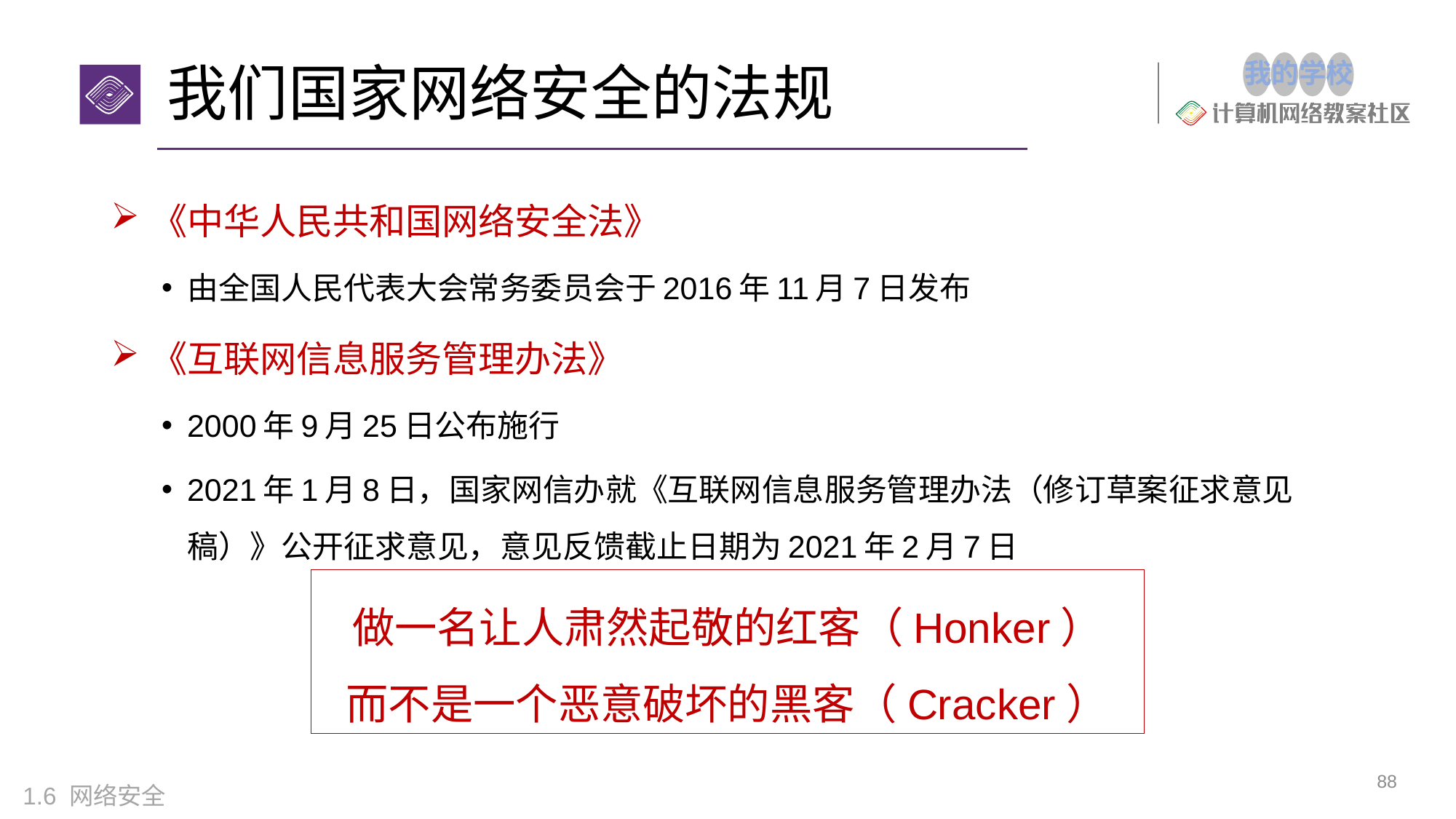

# 我们国家网络安全的法规
《中华人民共和国网络安全法》
由全国人民代表大会常务委员会于2016年11月7日发布
《互联网信息服务管理办法》
2000年9月25日公布施行
2021年1月8日，国家网信办就《互联网信息服务管理办法（修订草案征求意见稿）》公开征求意见，意见反馈截止日期为2021年2月7日

做一名让人肃然起敬的红客（Honker）
而不是一个恶意破坏的黑客（Cracker）
88
1.6 网络安全